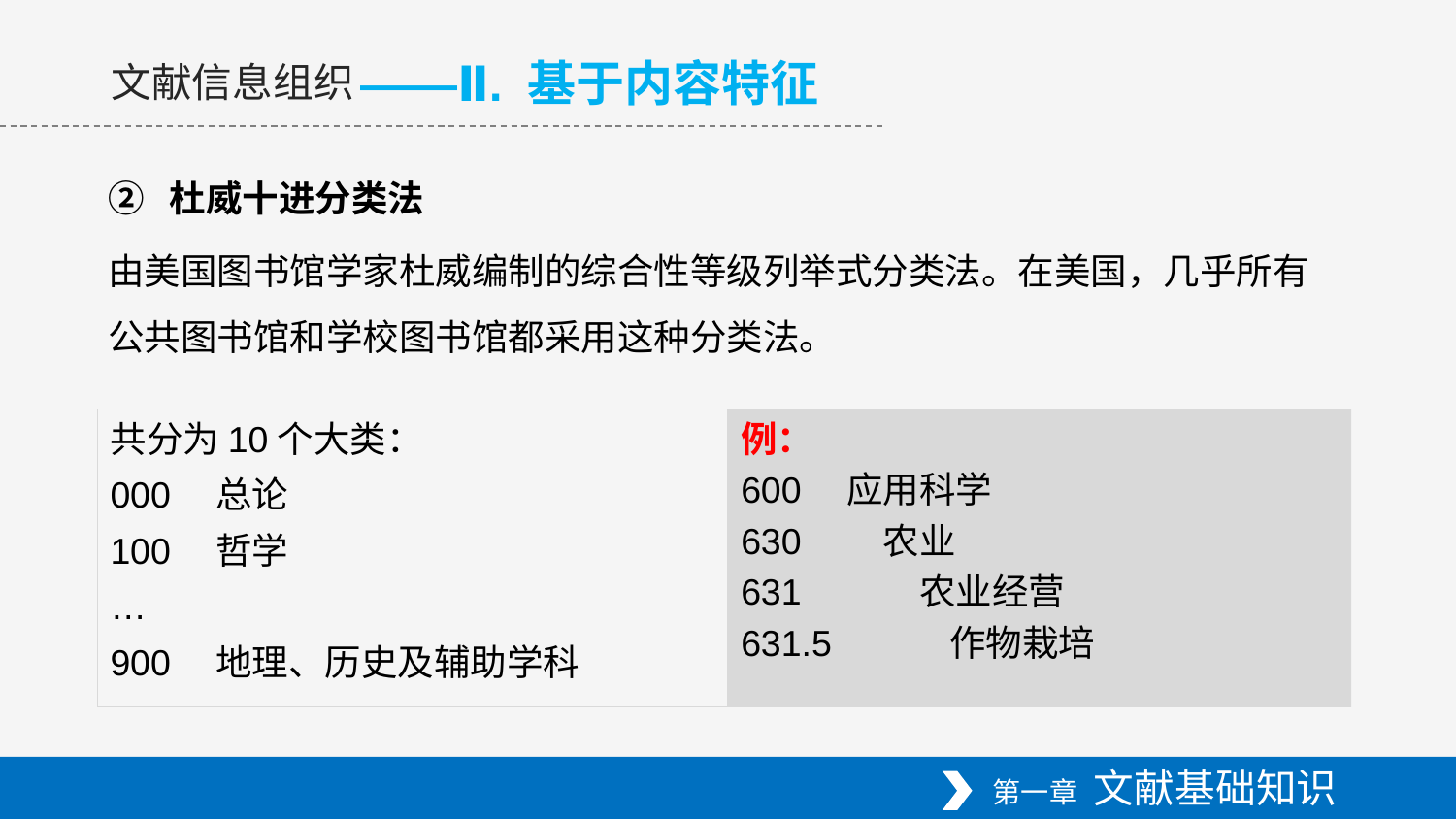

——Ⅱ. 基于内容特征
文献信息组织
②  杜威十进分类法
由美国图书馆学家杜威编制的综合性等级列举式分类法。在美国，几乎所有公共图书馆和学校图书馆都采用这种分类法。
共分为10个大类：
000　总论
100　哲学
…
900　地理、历史及辅助学科
例：
600　应用科学
630　　农业
631　　　农业经营
631.5　　　作物栽培